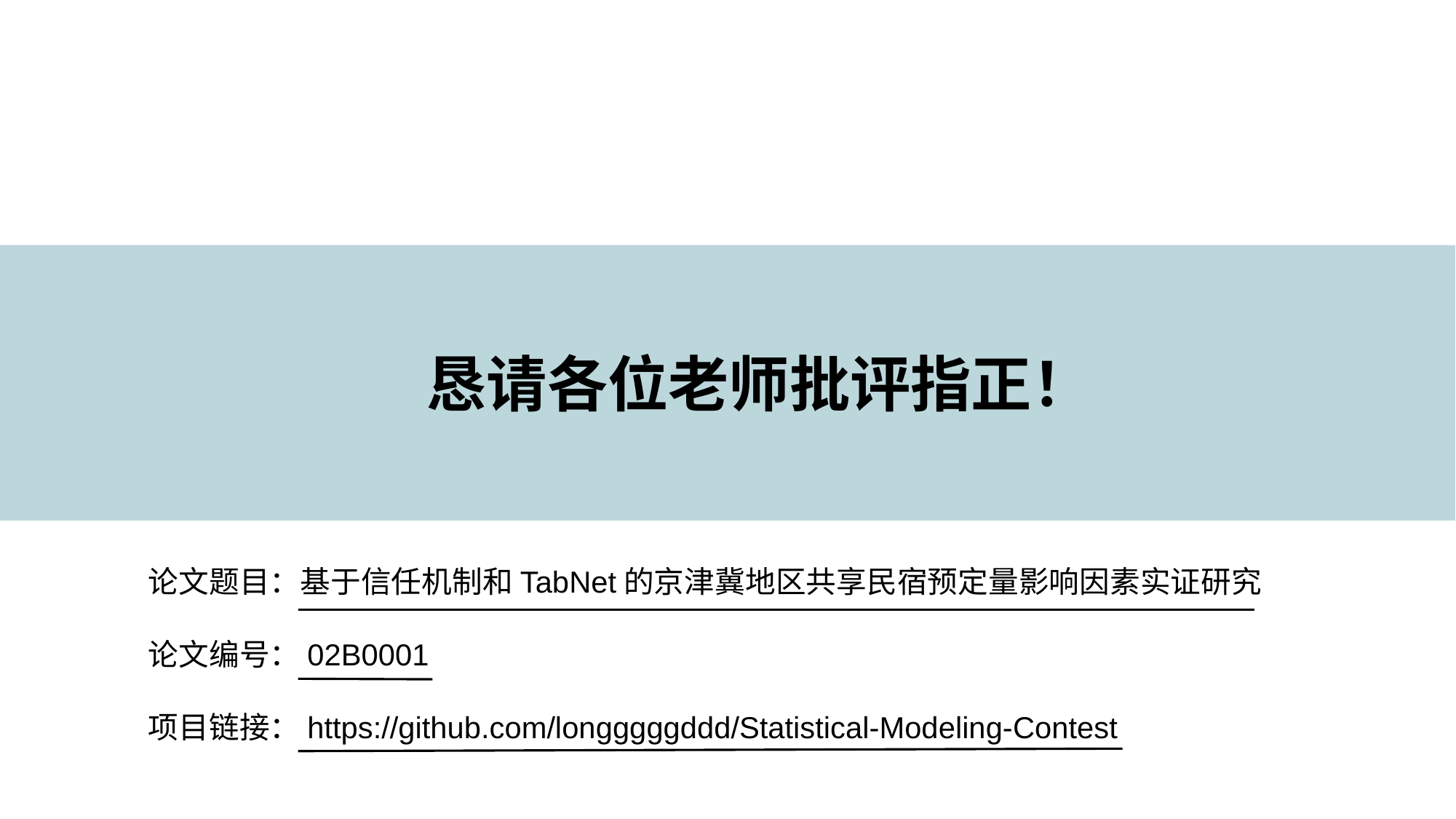

恳请各位老师批评指正！
论文题目：基于信任机制和TabNet的京津冀地区共享民宿预定量影响因素实证研究

论文编号：02B0001

项目链接：https://github.com/longggggddd/Statistical-Modeling-Contest